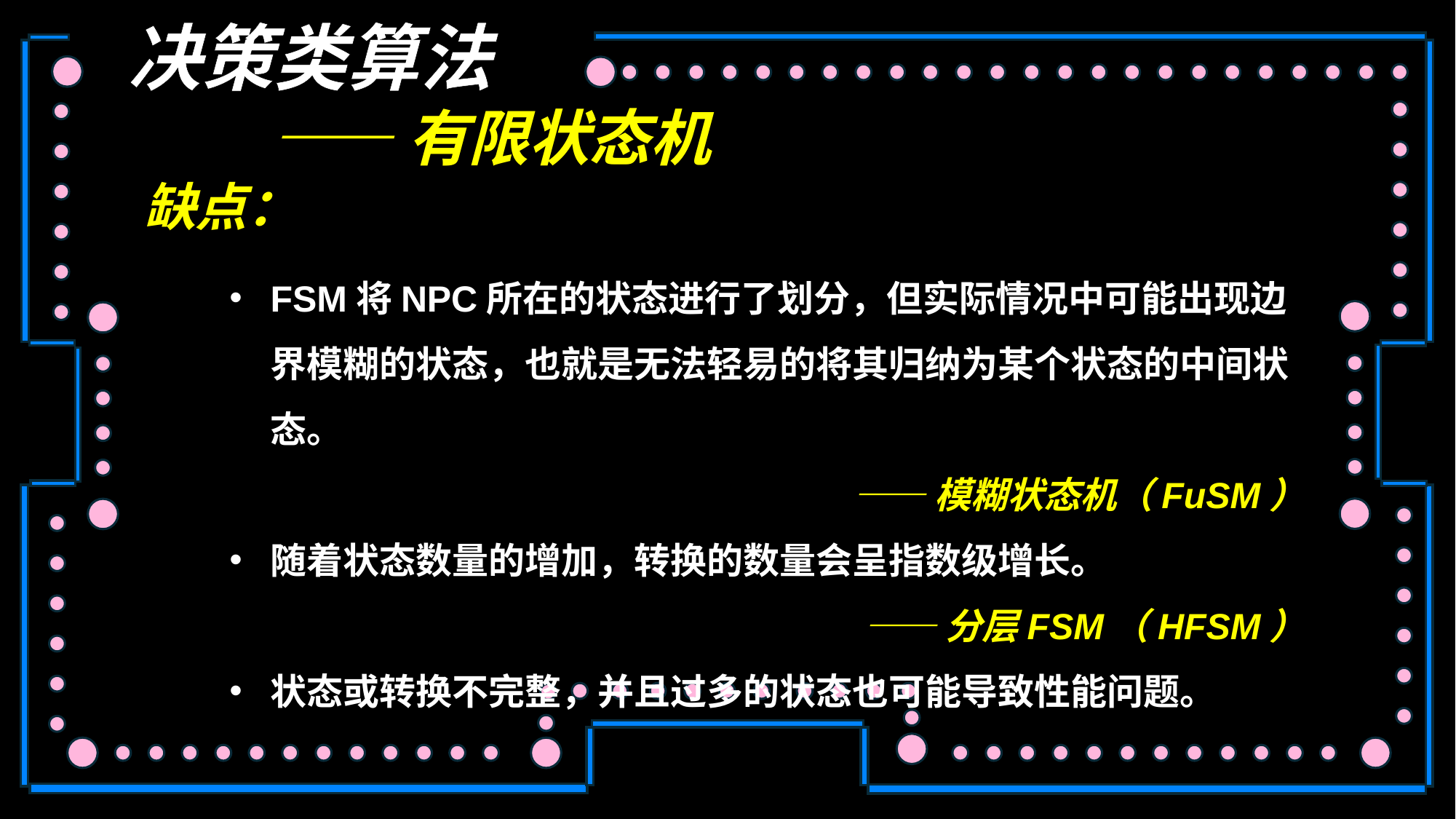

决策类算法

——有限状态机

缺点：

FSM将NPC所在的状态进行了划分，但实际情况中可能出现边界模糊的状态，也就是无法轻易的将其归纳为某个状态的中间状态。
——模糊状态机（FuSM）
随着状态数量的增加，转换的数量会呈指数级增长。
——分层FSM（HFSM）
状态或转换不完整，并且过多的状态也可能导致性能问题。